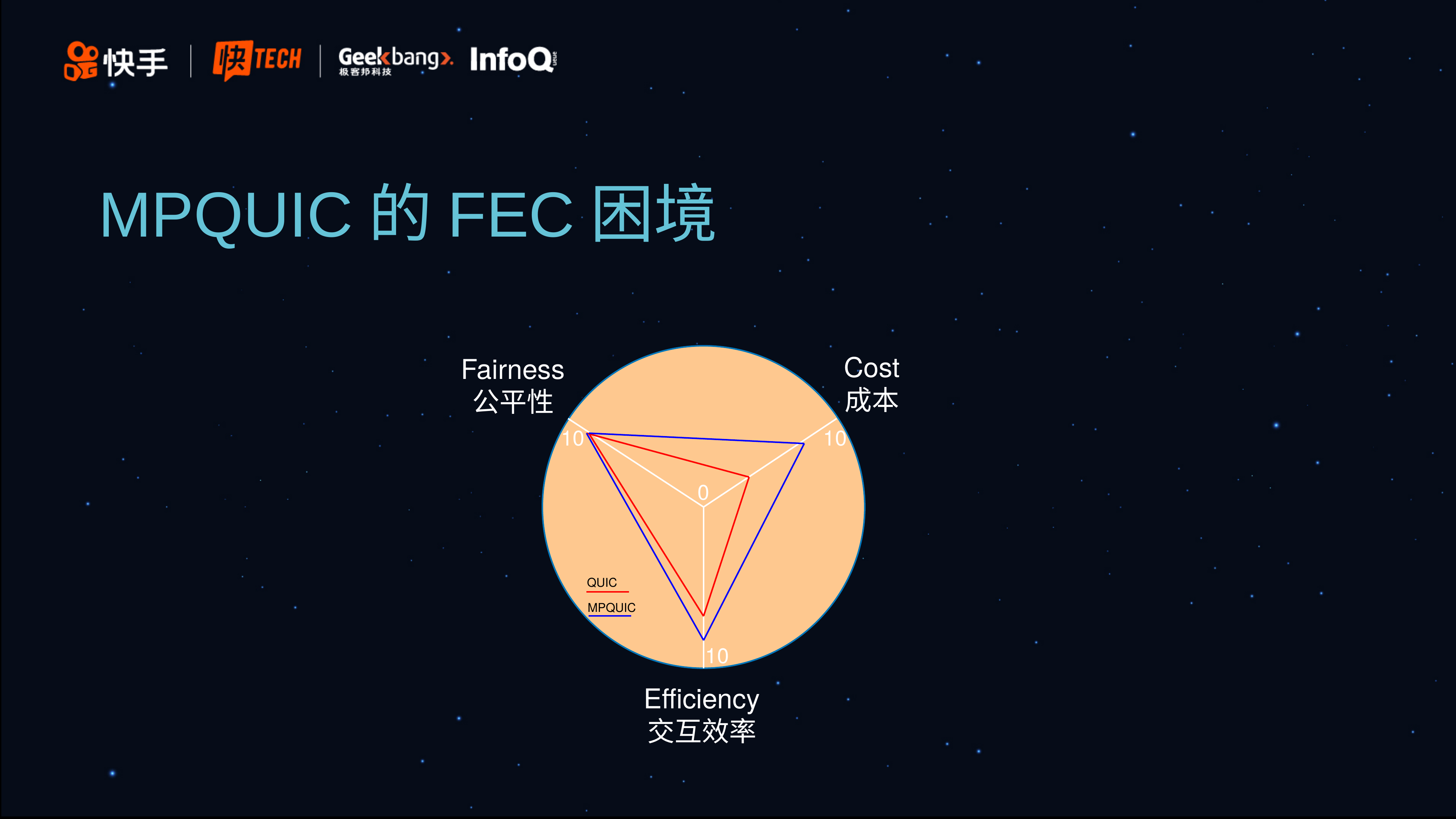

# MPQUIC的FEC困境

Cost
成本
Fairness
公平性
10
10
0
QUIC
MPQUIC
10
Efficiency
交互效率